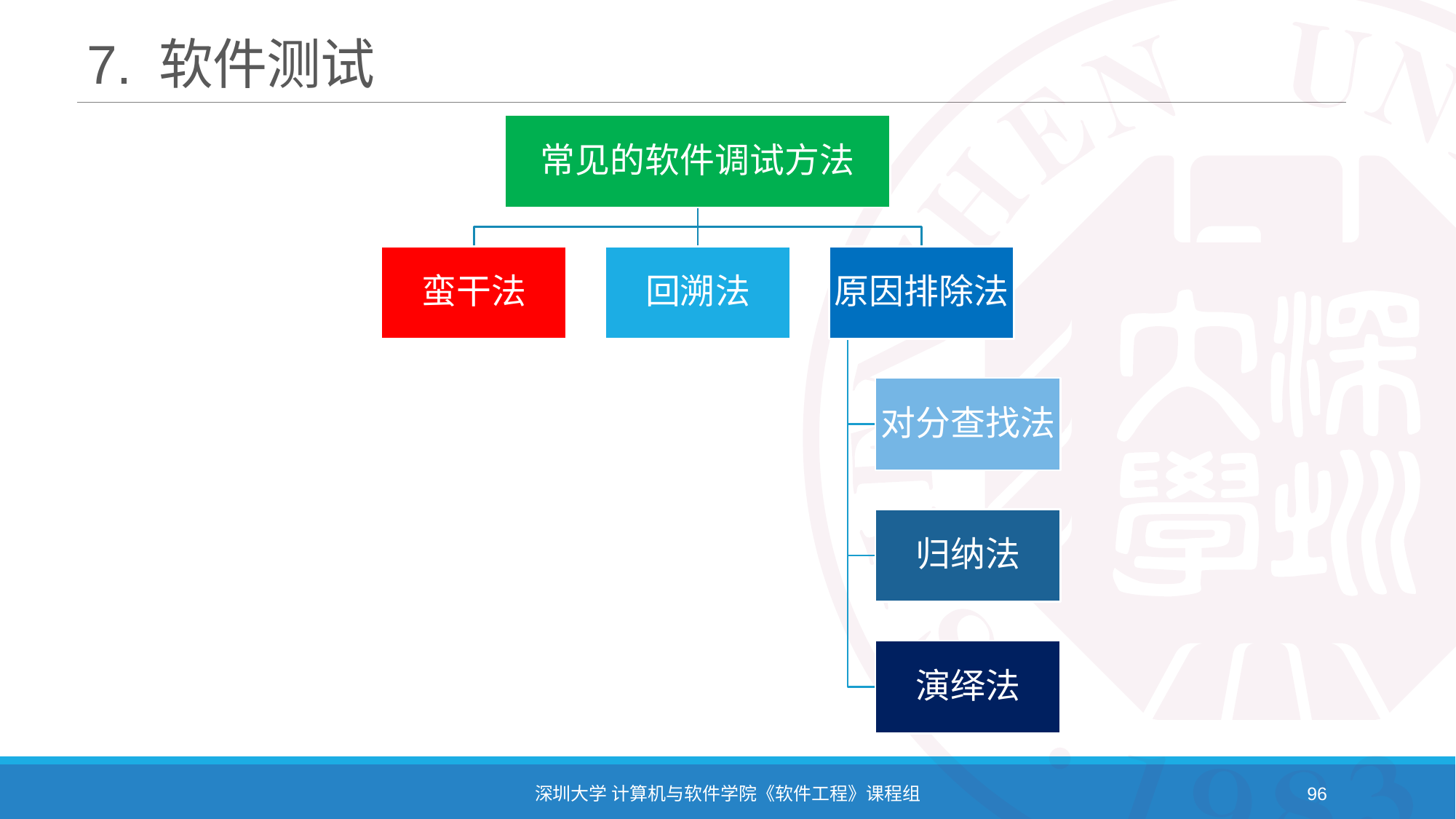

# 7. 软件测试
常见的软件调试方法
蛮干法
回溯法
原因排除法
对分查找法
归纳法
演绎法
深圳大学 计算机与软件学院《软件工程》课程组
96